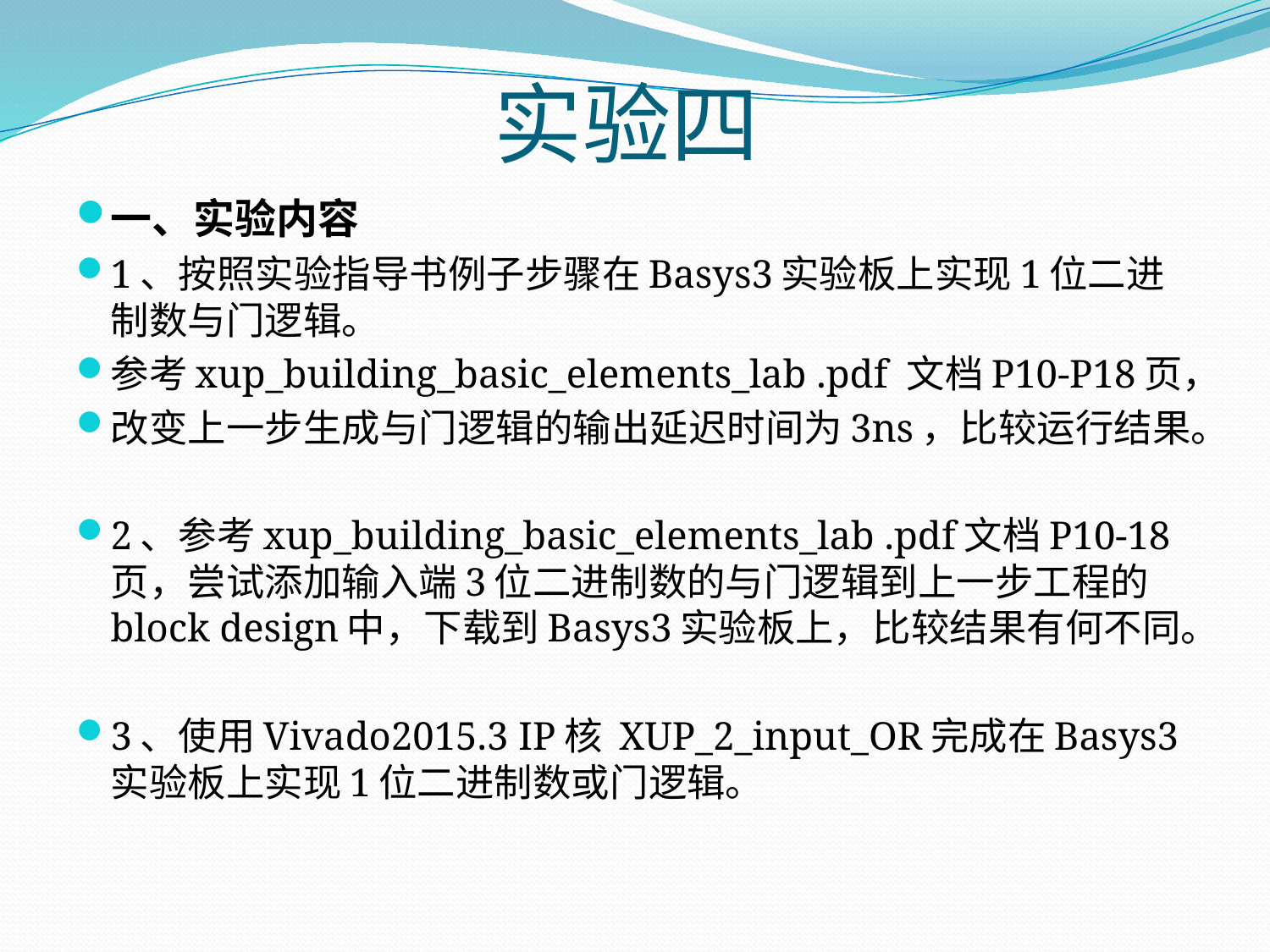

# 实验四
一、实验内容
1、按照实验指导书例子步骤在Basys3实验板上实现1位二进制数与门逻辑。
参考xup_building_basic_elements_lab .pdf 文档P10-P18页，
改变上一步生成与门逻辑的输出延迟时间为3ns，比较运行结果。

2、参考xup_building_basic_elements_lab .pdf文档P10-18页，尝试添加输入端3位二进制数的与门逻辑到上一步工程的block design中，下载到Basys3实验板上，比较结果有何不同。

3、使用Vivado2015.3 IP核 XUP_2_input_OR完成在Basys3实验板上实现1位二进制数或门逻辑。